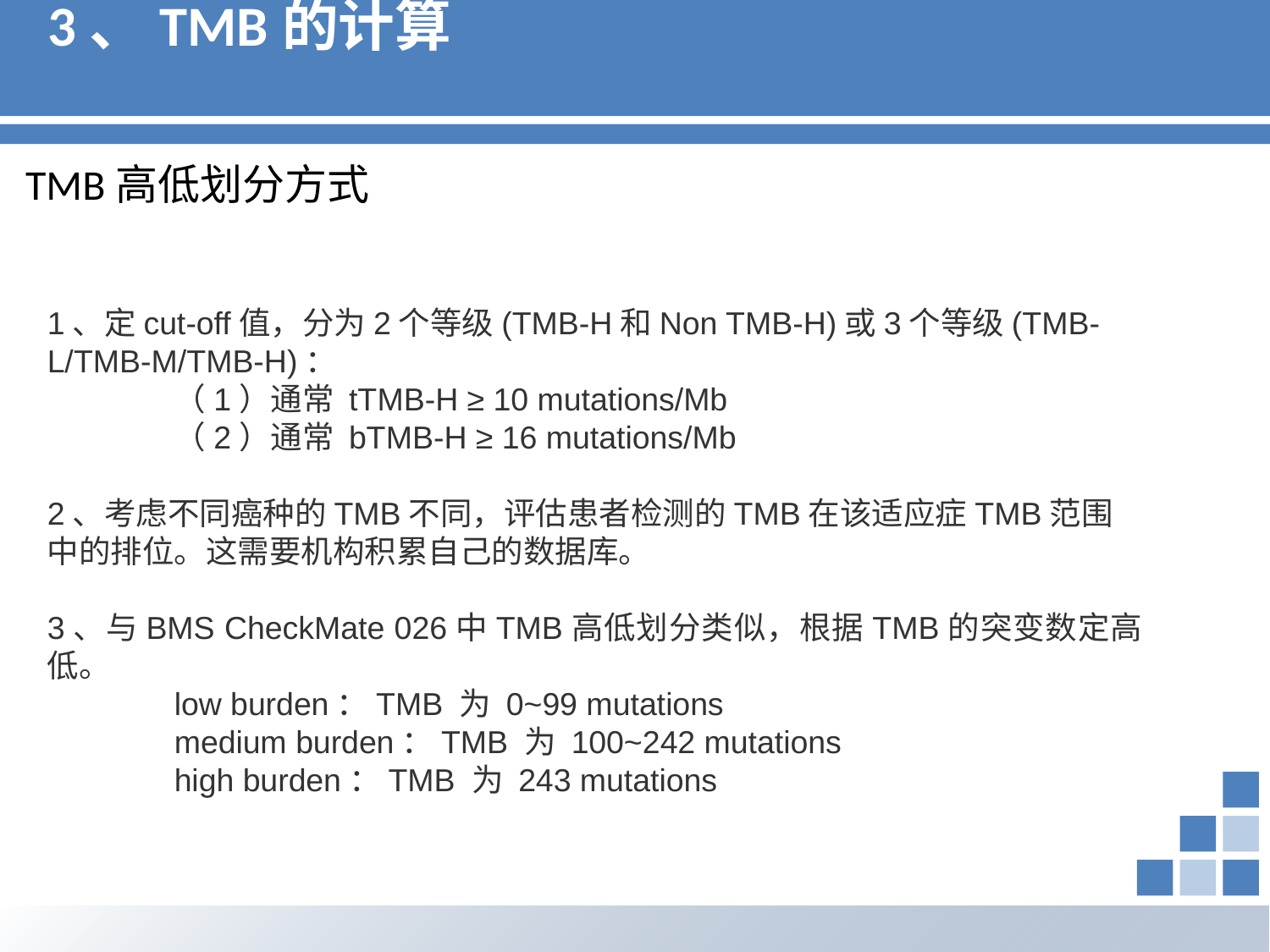

# 3、TMB的计算

TMB高低划分方式
1、定cut-off值，分为2个等级(TMB-H和Non TMB-H)或3个等级(TMB-L/TMB-M/TMB-H)：
	（1）通常 tTMB-H ≥ 10 mutations/Mb
	（2）通常 bTMB-H ≥ 16 mutations/Mb

2、考虑不同癌种的TMB不同，评估患者检测的TMB在该适应症TMB范围中的排位。这需要机构积累自己的数据库。

3、与BMS CheckMate 026中TMB高低划分类似，根据TMB的突变数定高低。
	low burden：TMB 为 0~99 mutations
	medium burden：TMB 为 100~242 mutations
	high burden：TMB 为 243 mutations